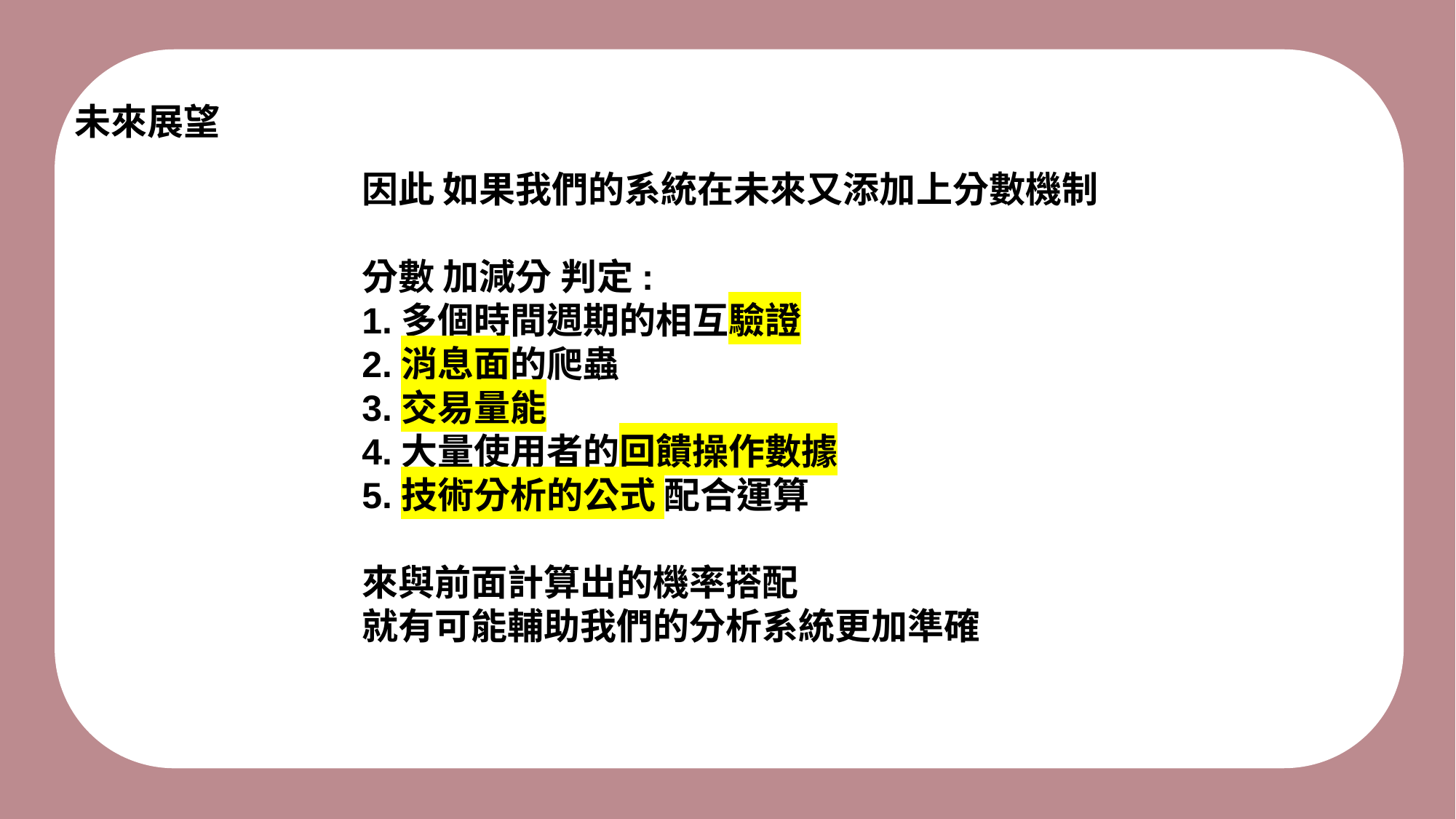

未來展望
因此 如果我們的系統在未來又添加上分數機制
分數 加減分 判定:
1.多個時間週期的相互驗證
2.消息面的爬蟲
3.交易量能
4.大量使用者的回饋操作數據
5.技術分析的公式 配合運算

來與前面計算出的機率搭配
就有可能輔助我們的分析系統更加準確